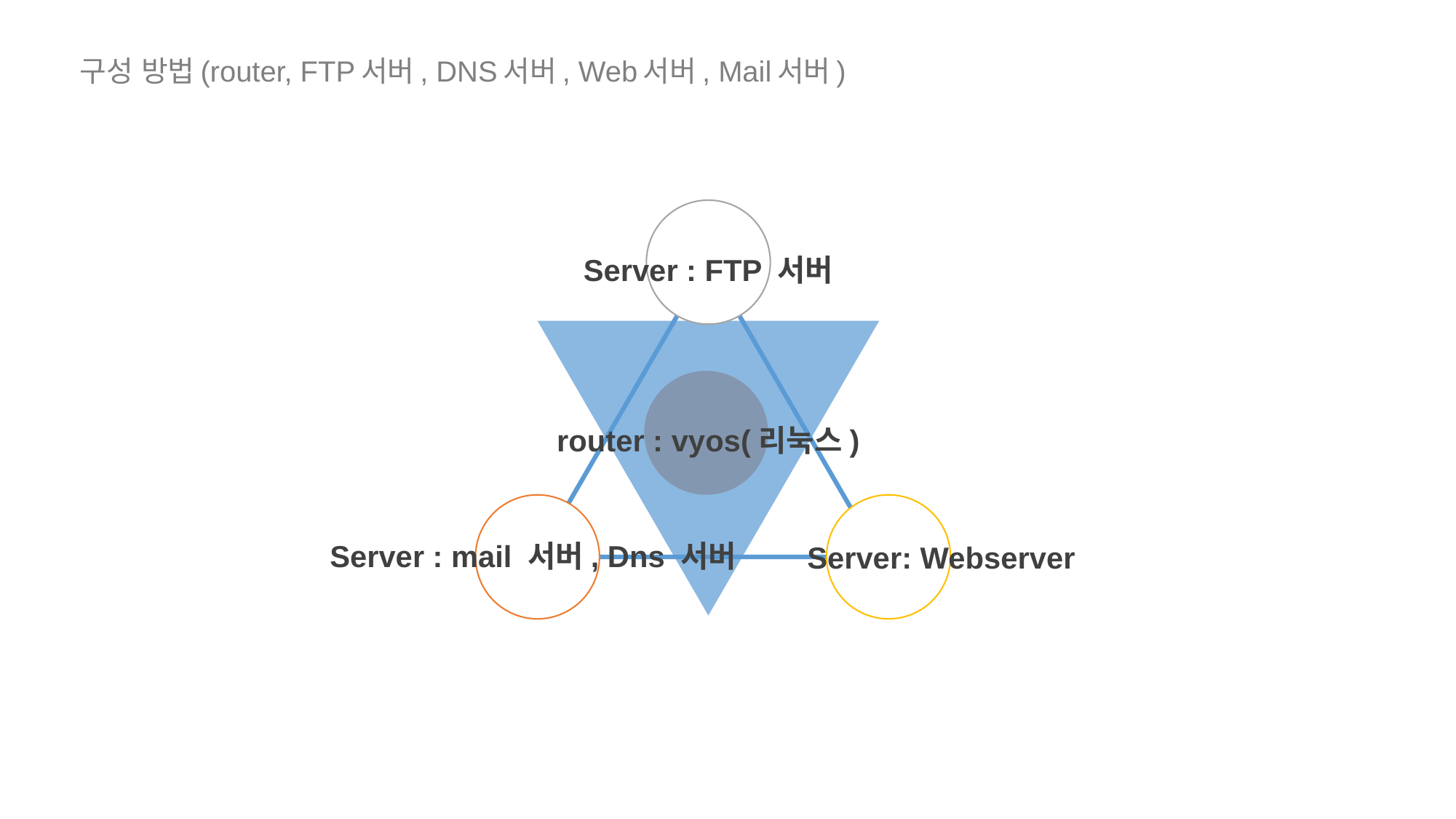

구성 방법(router, FTP서버, DNS서버, Web서버, Mail서버)

Server : FTP 서버

router : vyos(리눅스)

Server : mail 서버, Dns 서버
Server: Webserver